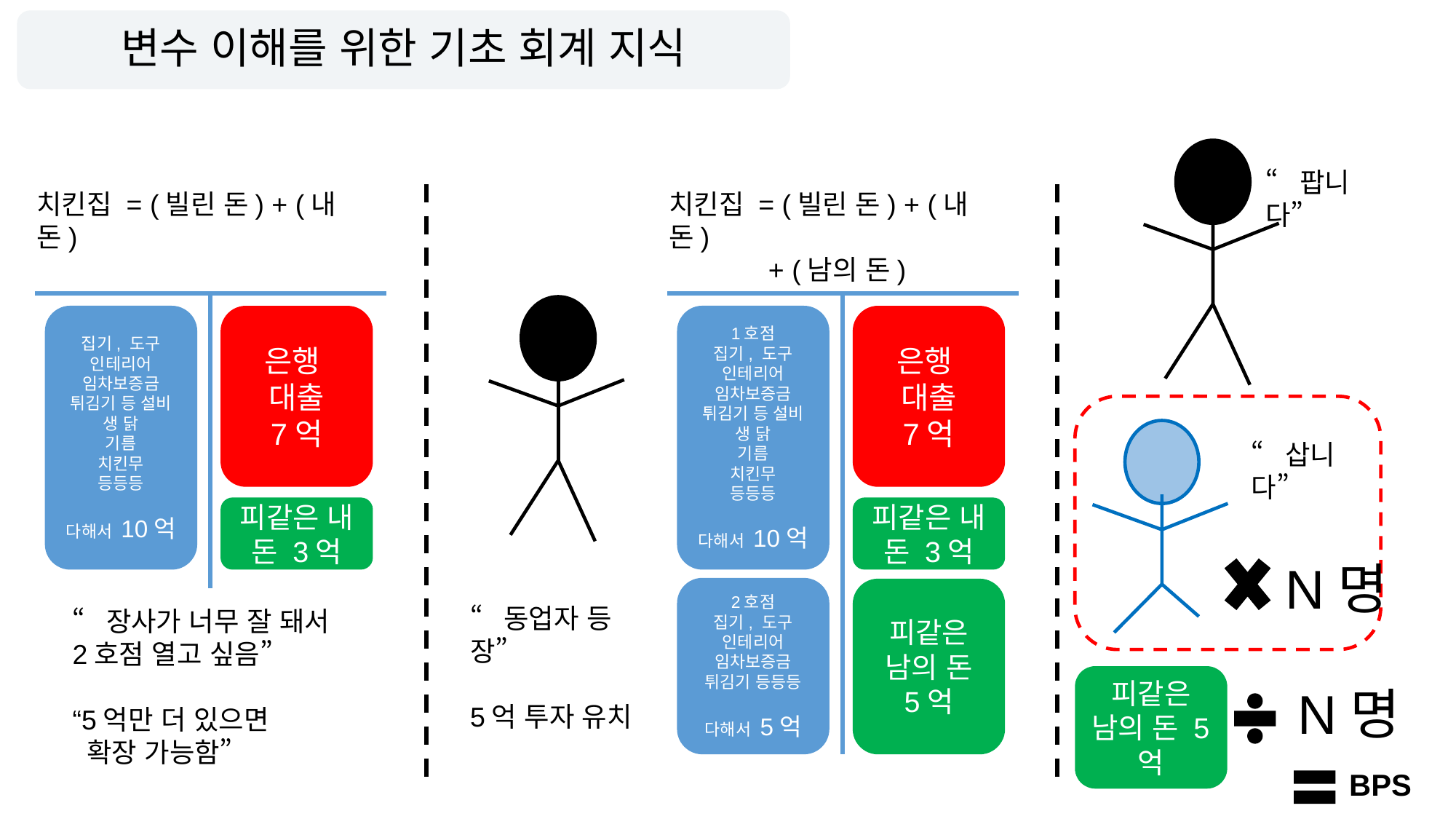

변수 이해를 위한 기초 회계 지식

“팝니다”
치킨집 = (빌린 돈) + (내 돈)
             + (남의 돈)
치킨집 = (빌린 돈) + (내 돈)

1호점
집기, 도구
인테리어
임차보증금
튀김기 등 설비
생 닭
기름
치킨무
등등등

다해서 10억
집기, 도구
인테리어
임차보증금
튀김기 등 설비
생 닭
기름
치킨무
등등등

다해서 10억
은행
대출
7억
은행
대출
7억

“삽니다”
피같은 내 돈 3억
피같은 내 돈 3억

N명
2호점
집기, 도구
인테리어
임차보증금
튀김기 등등등

다해서 5억
피같은 남의 돈 5억
“동업자 등장”

5억 투자 유치
“장사가 너무 잘 돼서
2호점 열고 싶음”

“5억만 더 있으면
 확장 가능함”
피같은 남의 돈 5억
N명

BPS